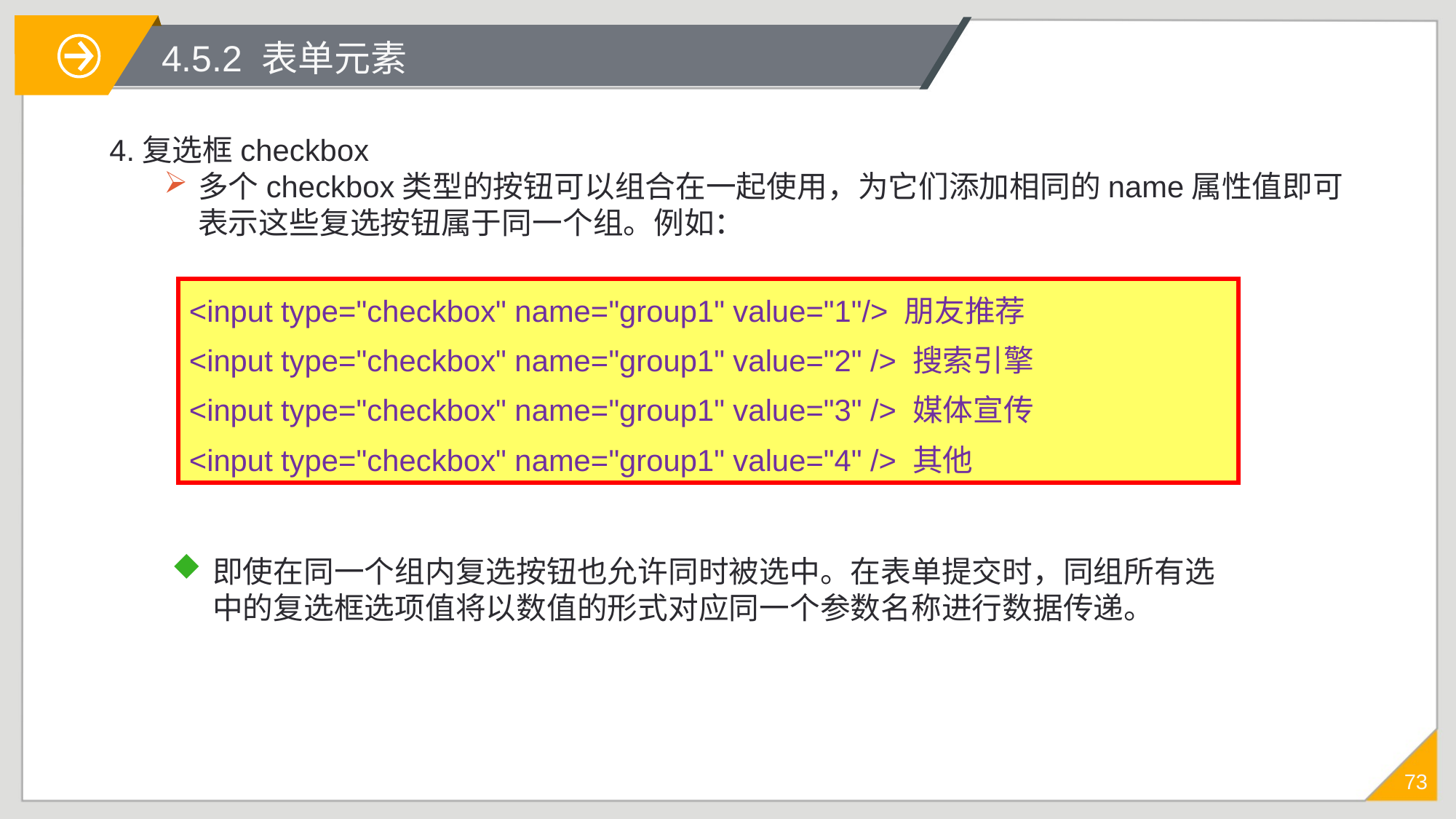

# 4.5.2 表单元素
4.复选框checkbox
多个checkbox类型的按钮可以组合在一起使用，为它们添加相同的name属性值即可表示这些复选按钮属于同一个组。例如：
<input type="checkbox" name="group1" value="1"/> 朋友推荐
<input type="checkbox" name="group1" value="2" /> 搜索引擎
<input type="checkbox" name="group1" value="3" /> 媒体宣传
<input type="checkbox" name="group1" value="4" /> 其他
即使在同一个组内复选按钮也允许同时被选中。在表单提交时，同组所有选中的复选框选项值将以数值的形式对应同一个参数名称进行数据传递。